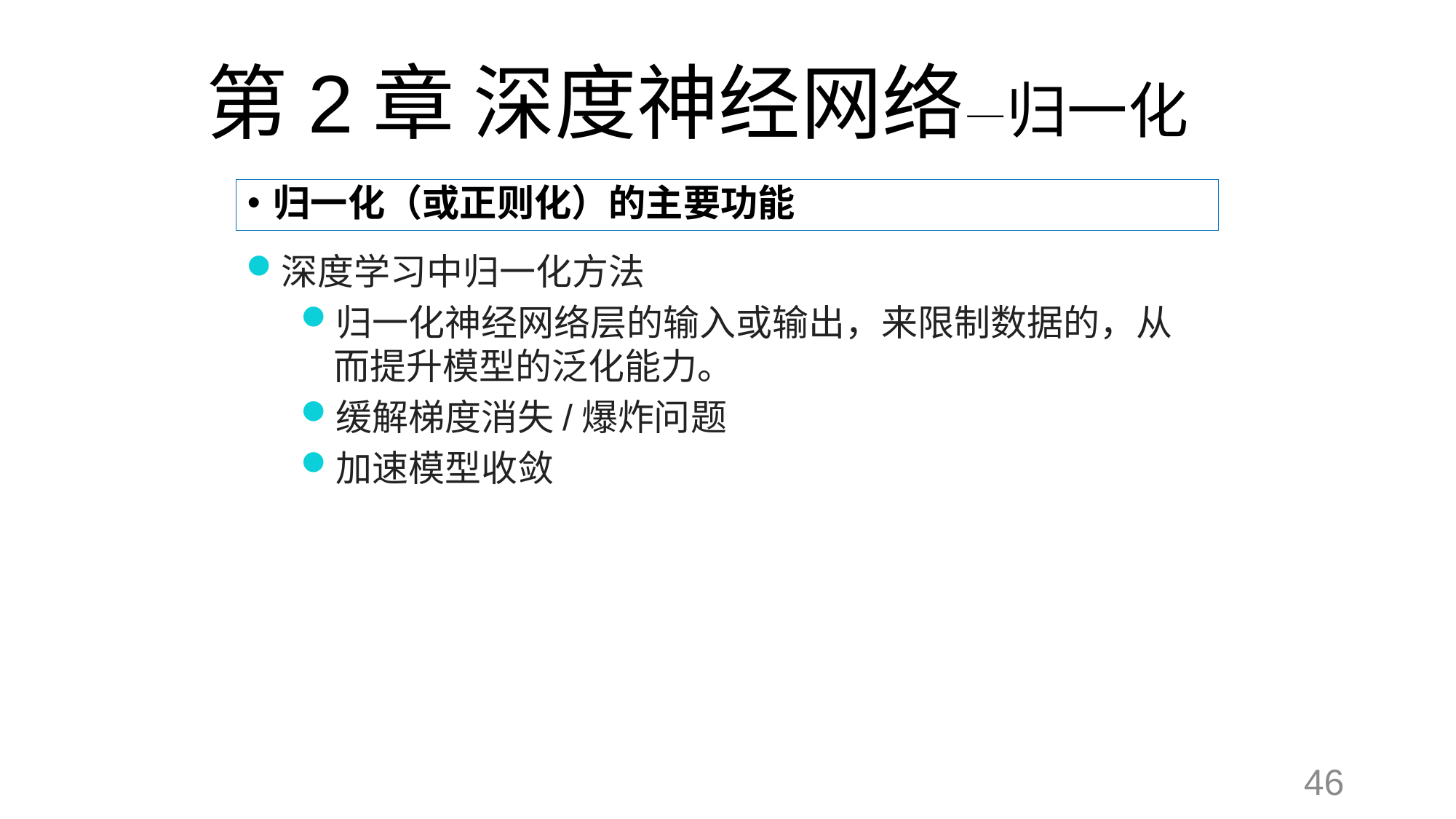

# 第2章 深度神经网络—归一化
归一化（或正则化）的主要功能
深度学习中归一化方法
归一化神经网络层的输入或输出，来限制数据的，从而提升模型的泛化能力。
缓解梯度消失/爆炸问题
加速模型收敛

46